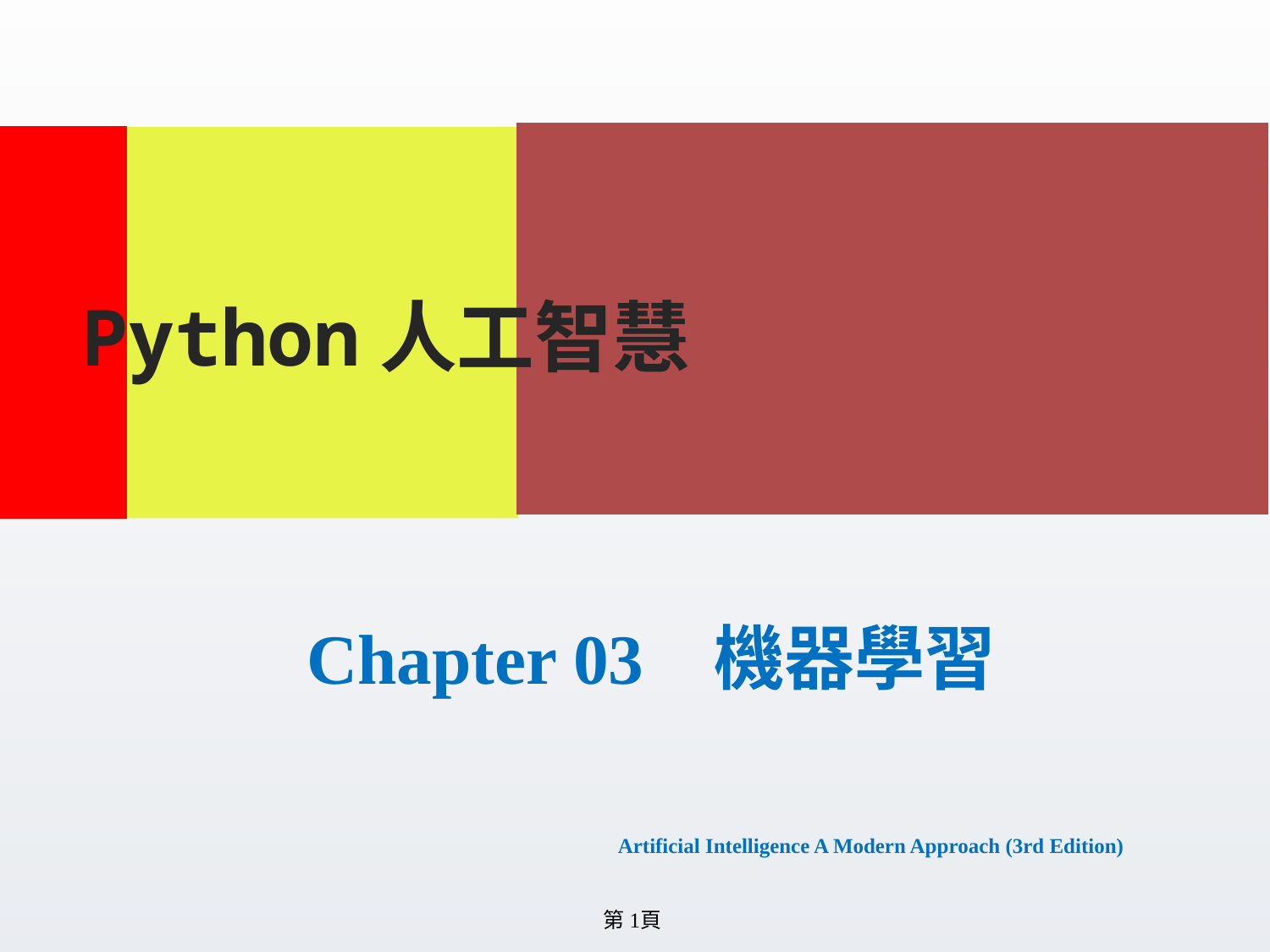

Python人工智慧
# Chapter 03   機器學習 　　　　　　Artificial Intelligence A Modern Approach (3rd Edition)